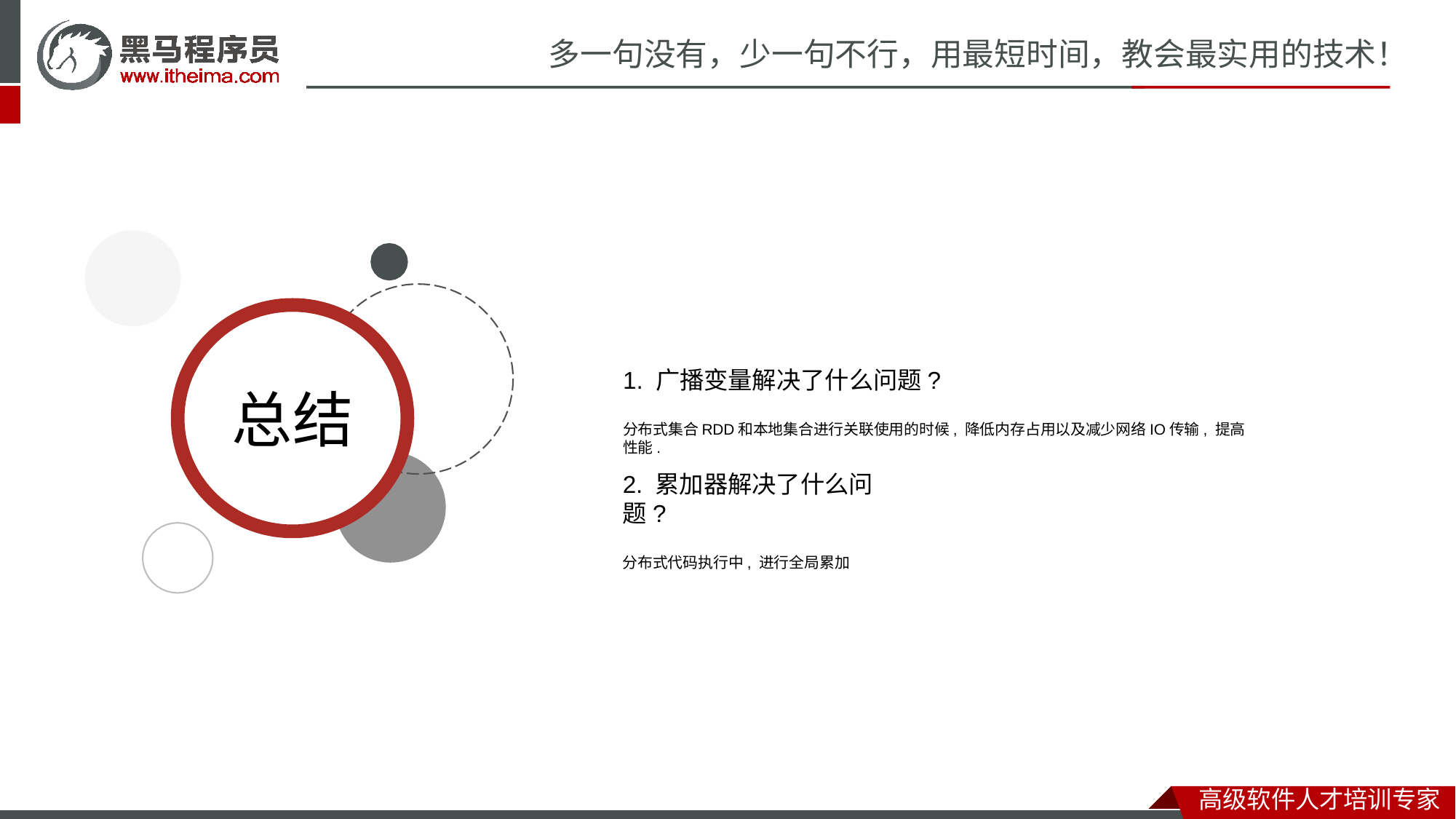

# 多一句没有，少一句不行，用最短时间，教会最实用的技术！

1. 广播变量解决了什么问题?
分布式集合RDD和本地集合进行关联使用的时候, 降低内存占用以及减少网络IO传输, 提高性能.
总结
2. 累加器解决了什么问题?
分布式代码执行中, 进行全局累加
高级软件人才培训专家